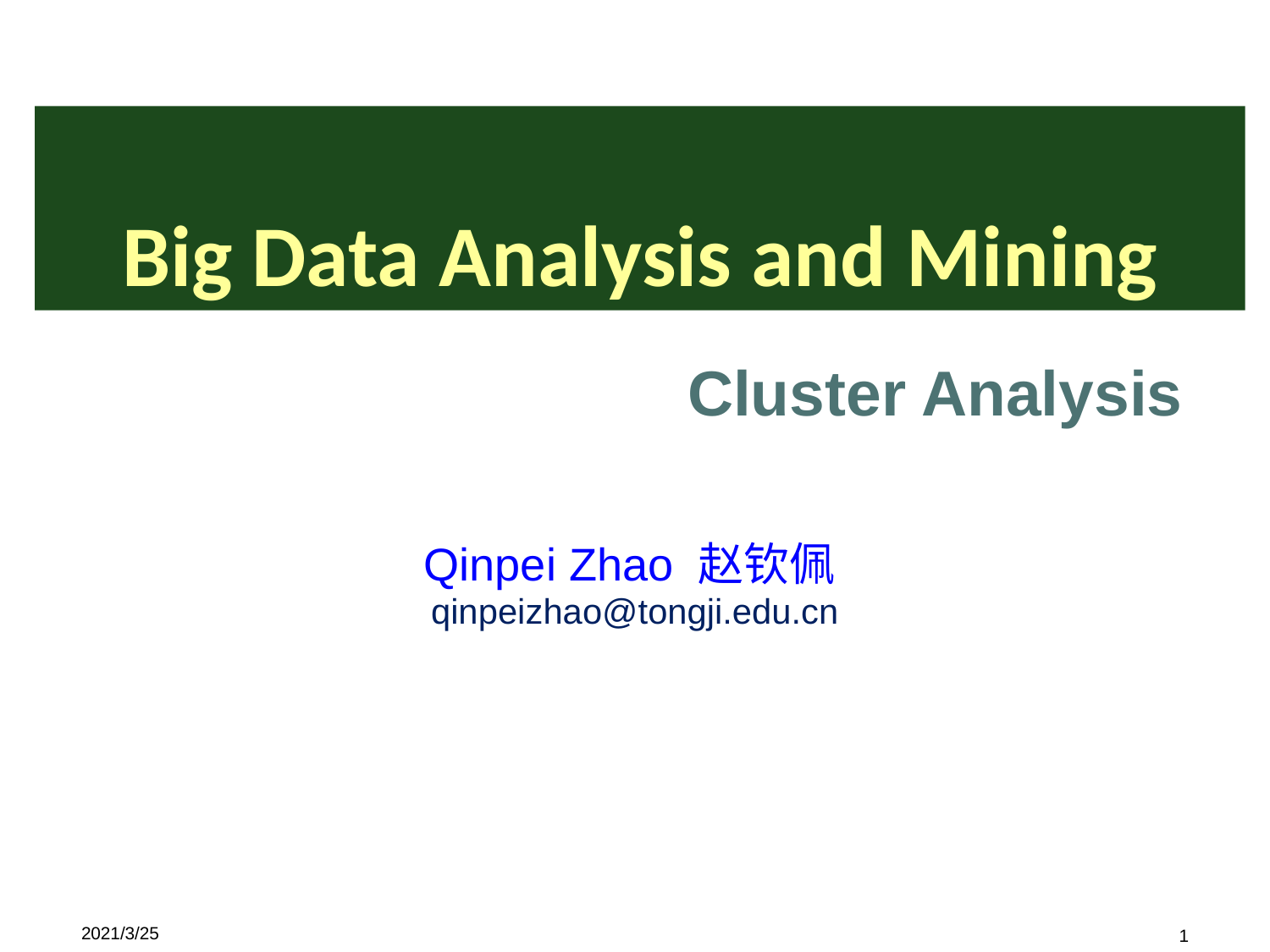

# Big Data Analysis and Mining
Cluster Analysis
Qinpei Zhao 赵钦佩
qinpeizhao@tongji.edu.cn

2021/3/25
1